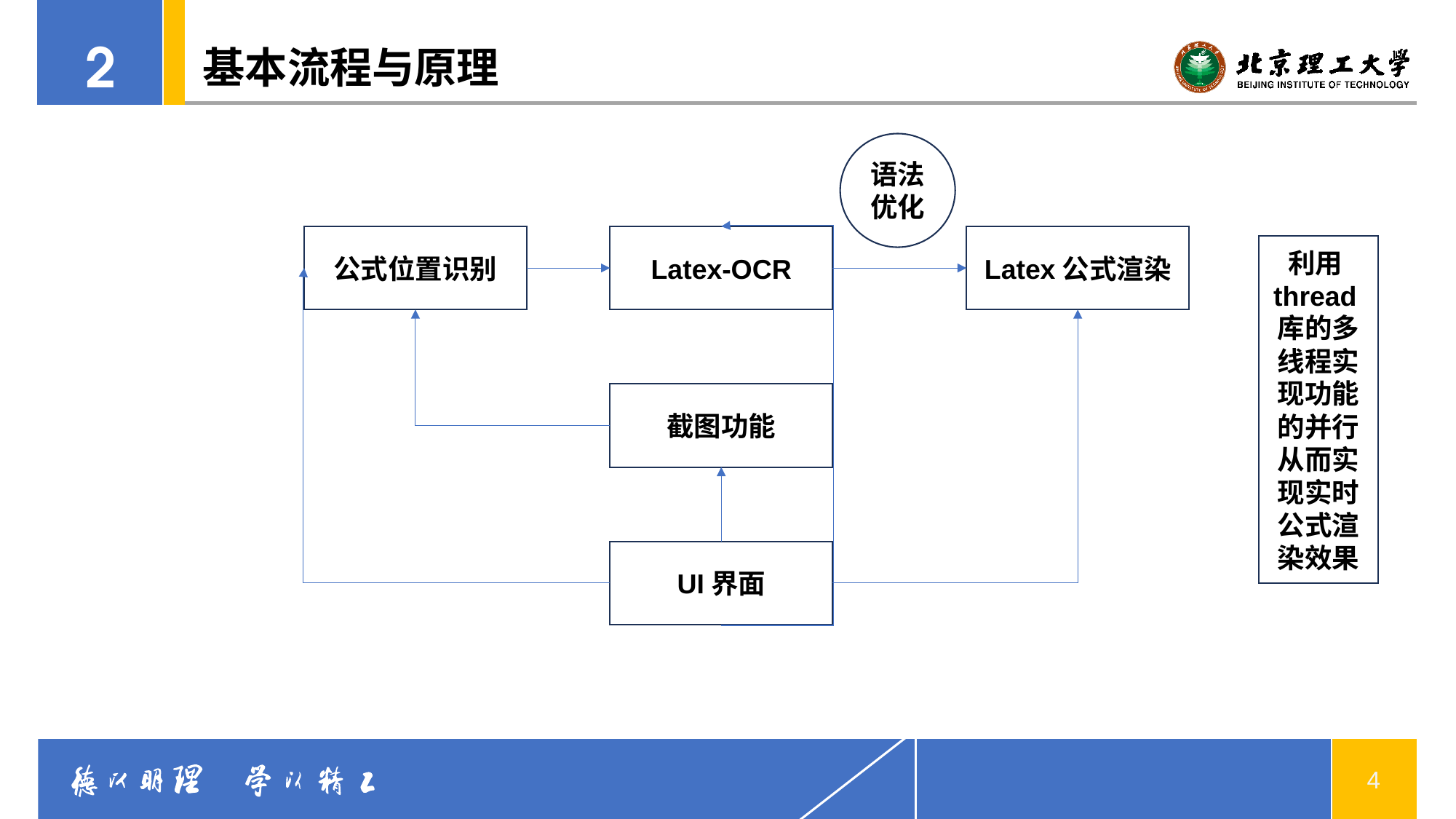

2
# 基本流程与原理
语法优化
公式位置识别
Latex-OCR
Latex公式渲染
利用thread库的多线程实现功能的并行从而实现实时公式渲染效果
截图功能
UI界面